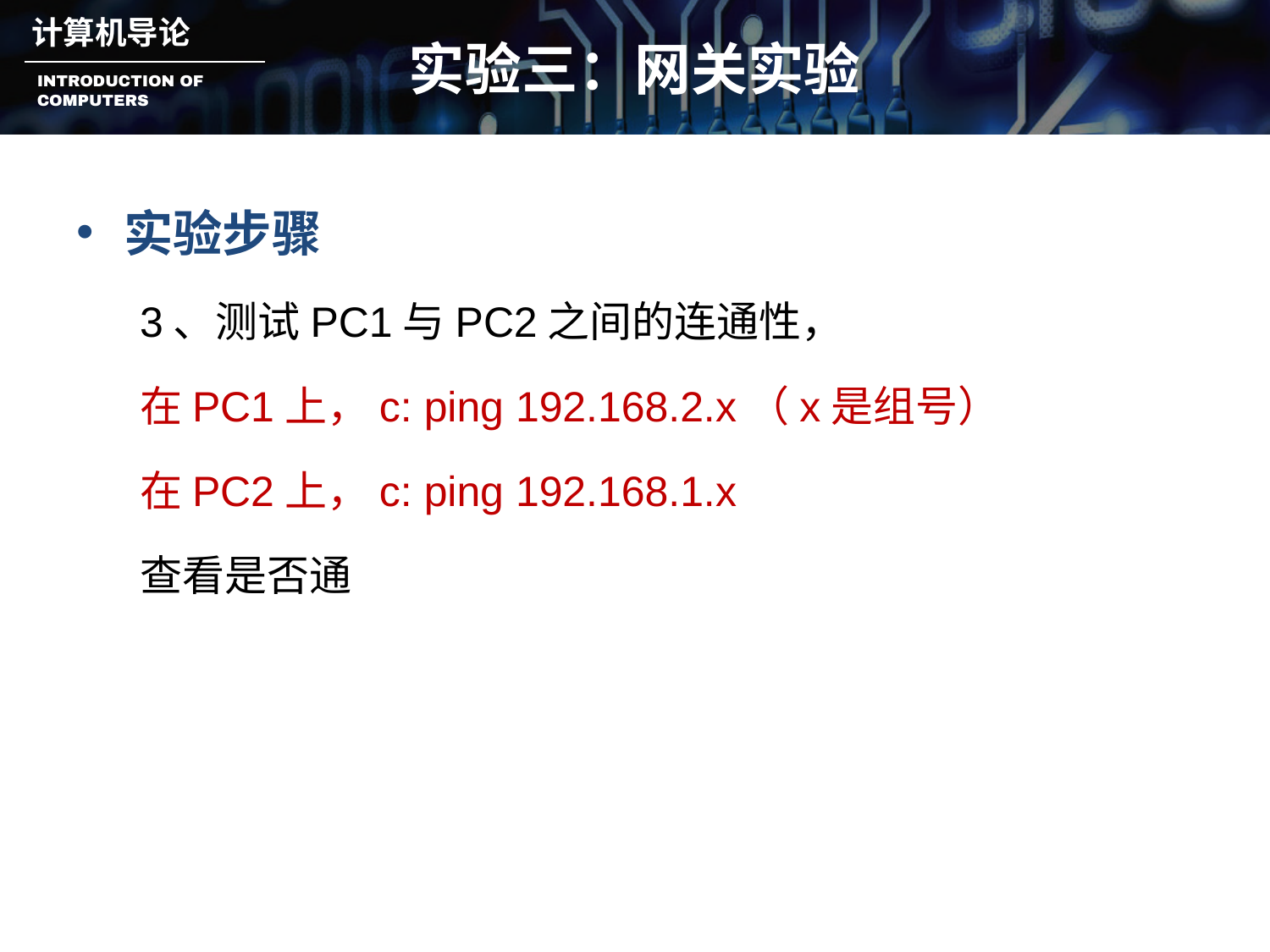

# 实验三：网关实验
实验步骤
3、测试PC1与PC2之间的连通性，
在PC1上，c: ping 192.168.2.x（x是组号）
在PC2上，c: ping 192.168.1.x
查看是否通